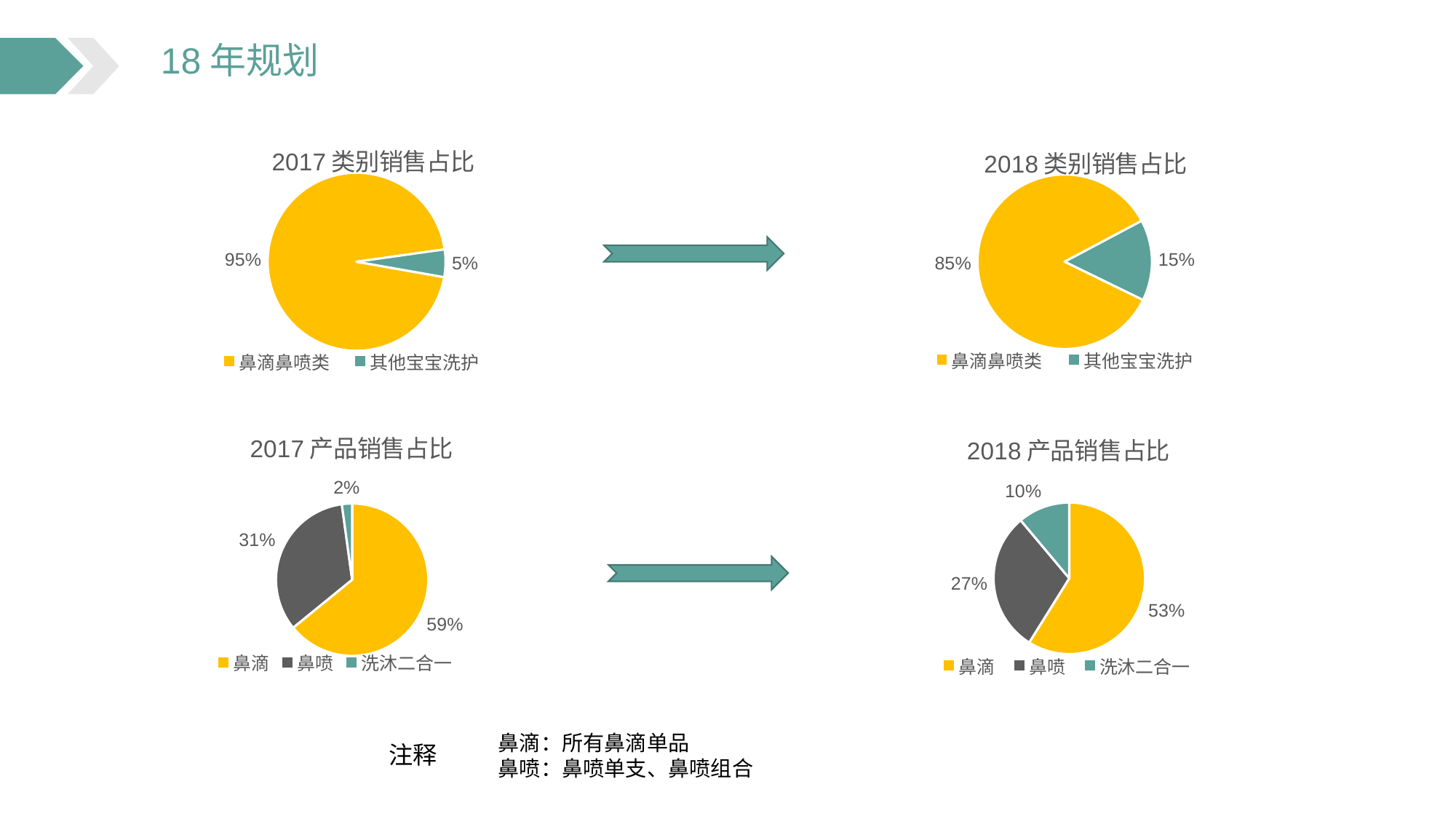

### Chart: 2017类别销售占比

| Category | 销售额占比 |
|---|---|
| 鼻滴鼻喷类 | 0.95 |
| 其他宝宝洗护 | 0.05 |

### Chart: 2018类别销售占比

| Category | 销售额占比 |
|---|---|
| 鼻滴鼻喷类 | 0.85 |
| 其他宝宝洗护 | 0.15 |

### Chart: 2017产品销售占比

| Category | 销售额占比 |
|---|---|
| 鼻滴 | 0.59 |
| 鼻喷 | 0.31 |
| 洗沐二合一 | 0.02 |

### Chart: 2018产品销售占比

| Category | 销售额占比 |
|---|---|
| 鼻滴 | 0.53 |
| 鼻喷 | 0.27 |
| 洗沐二合一 | 0.1 |
鼻滴：所有鼻滴单品
鼻喷：鼻喷单支、鼻喷组合
注释